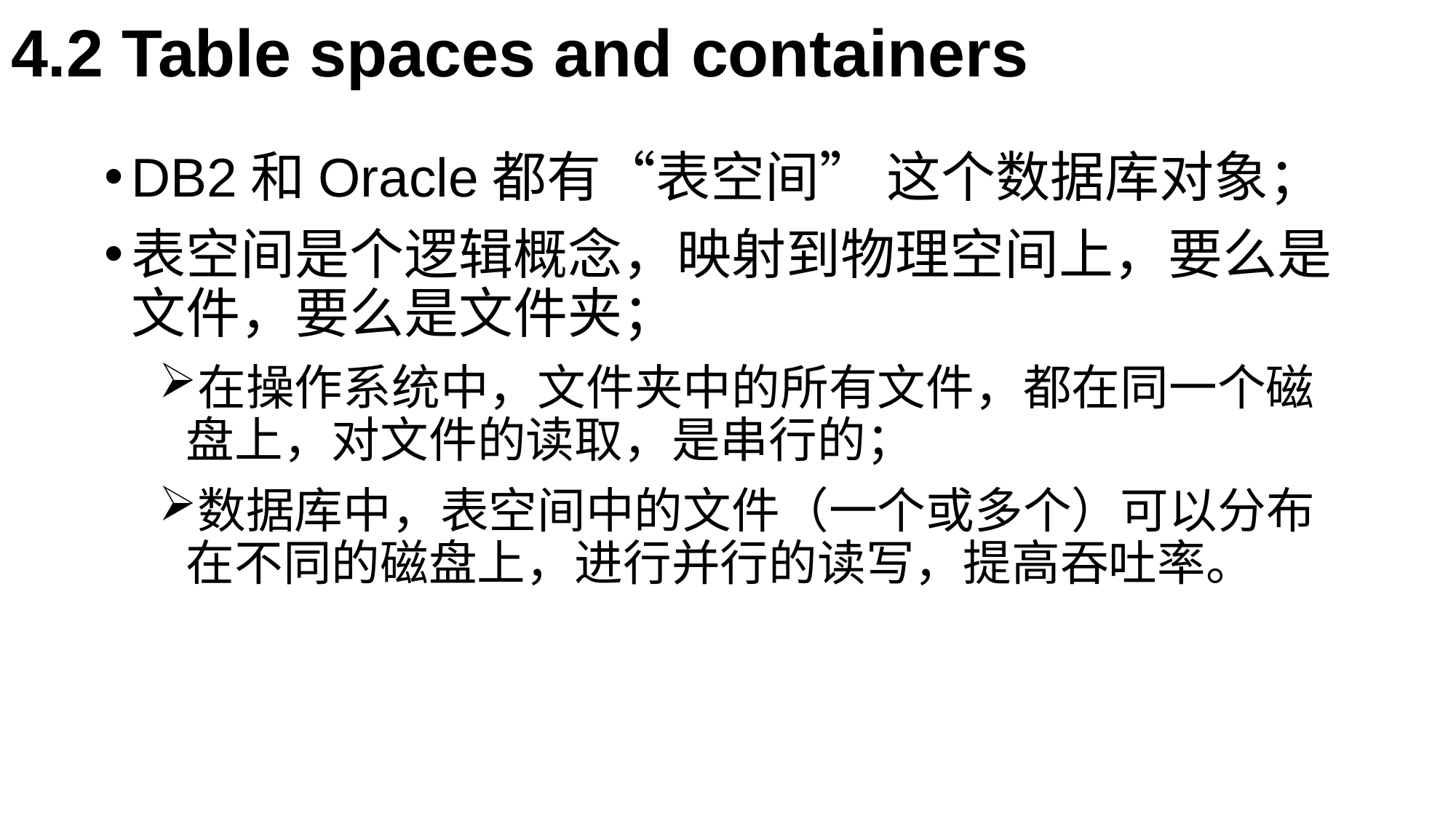

# 4.2 Table spaces and containers
DB2和Oracle都有“表空间” 这个数据库对象；
表空间是个逻辑概念，映射到物理空间上，要么是文件，要么是文件夹；
在操作系统中，文件夹中的所有文件，都在同一个磁盘上，对文件的读取，是串行的；
数据库中，表空间中的文件（一个或多个）可以分布在不同的磁盘上，进行并行的读写，提高吞吐率。